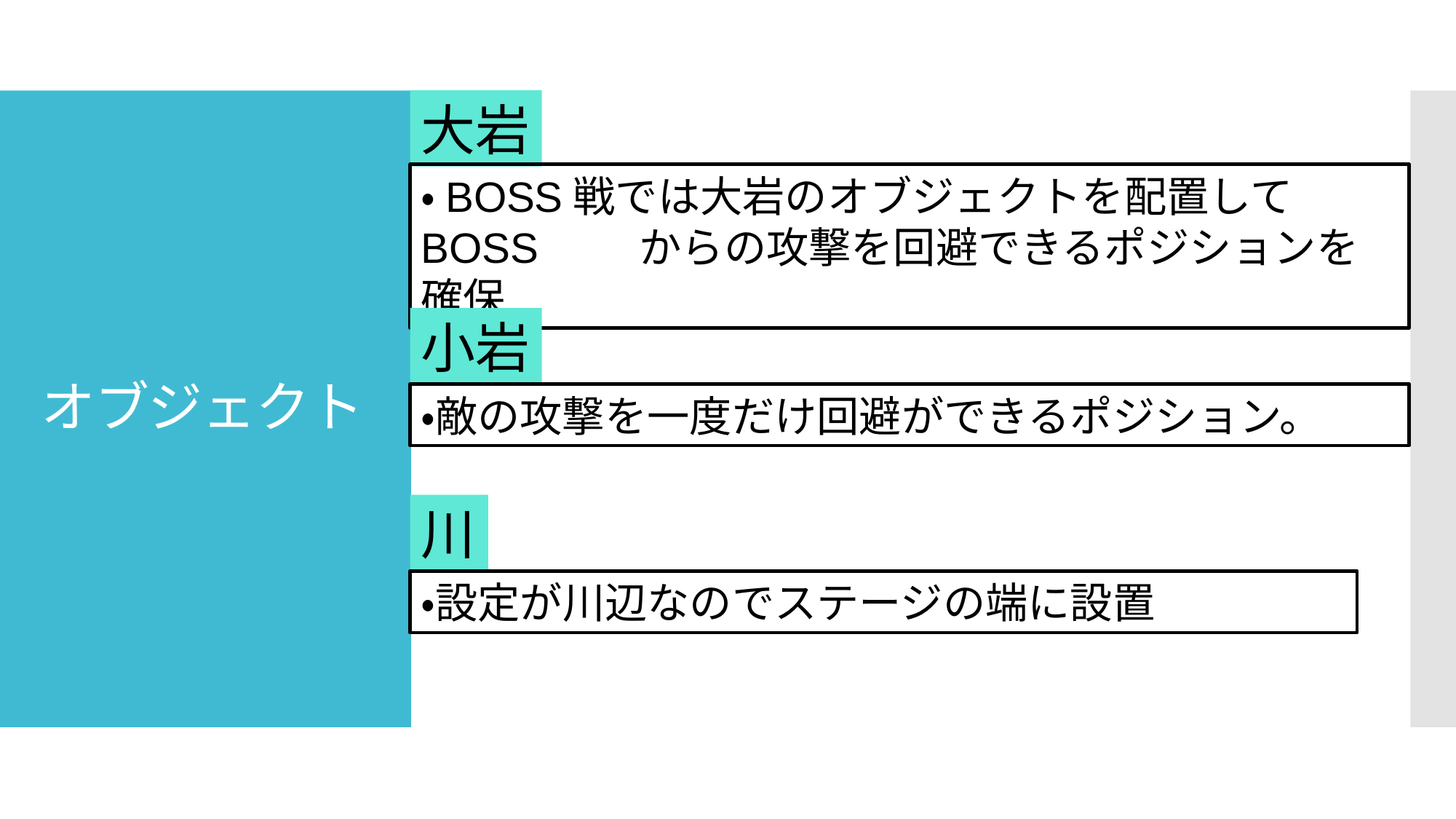

大岩
# オブジェクト
・BOSS戦では大岩のオブジェクトを配置してBOSS　　	からの攻撃を回避できるポジションを確保
小岩
・敵の攻撃を一度だけ回避ができるポジション。
川
・設定が川辺なのでステージの端に設置